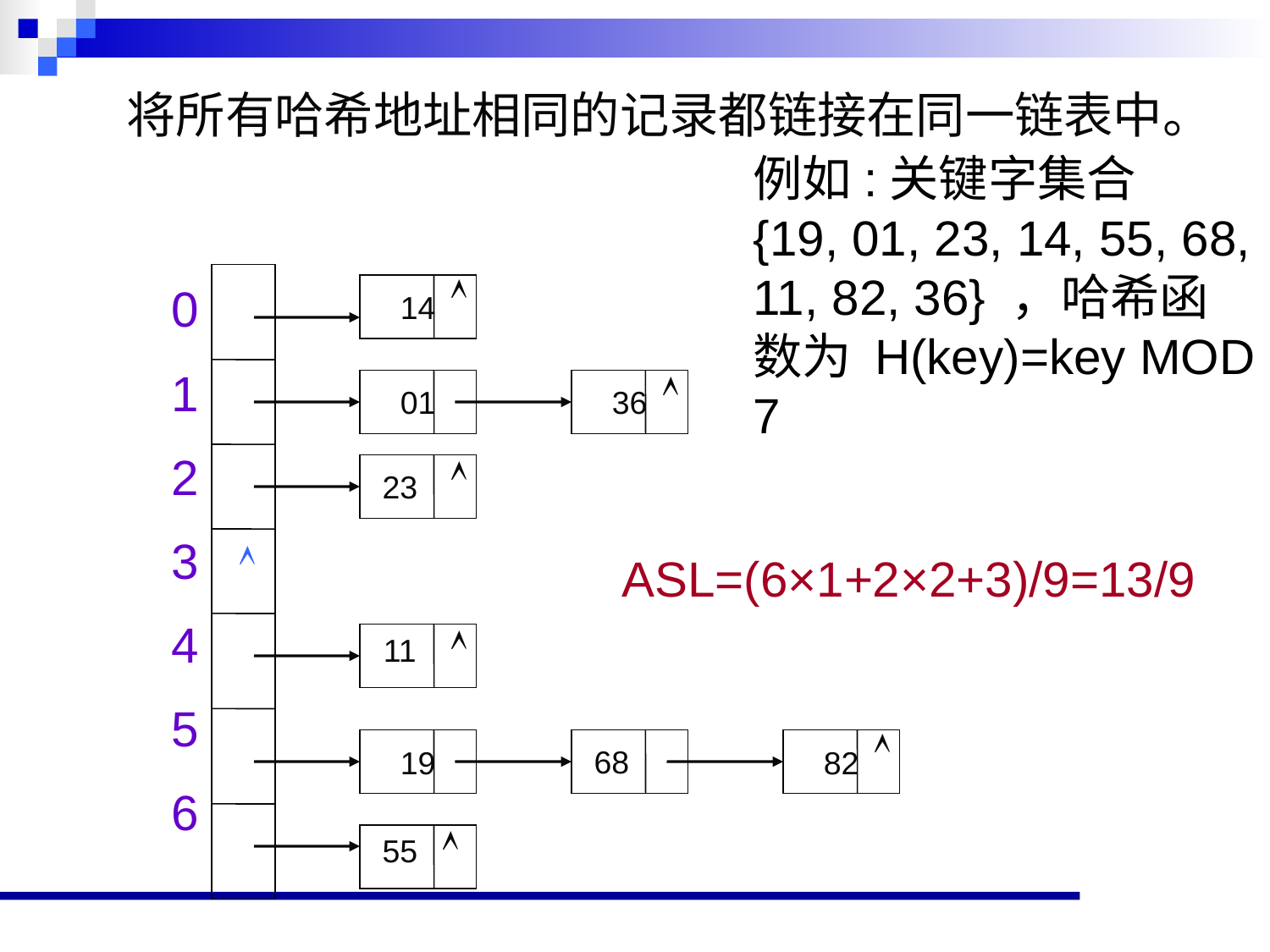

将所有哈希地址相同的记录都链接在同一链表中。
例如:关键字集合
{19, 01, 23, 14, 55, 68, 11, 82, 36} ，哈希函数为 H(key)=key MOD 7

∧
0
1
2
3
4
5
6
14

∧
01

36

∧

23

∧
ASL=(6×1+2×2+3)/9=13/9

∧

11

∧
19

82

68

∧

55